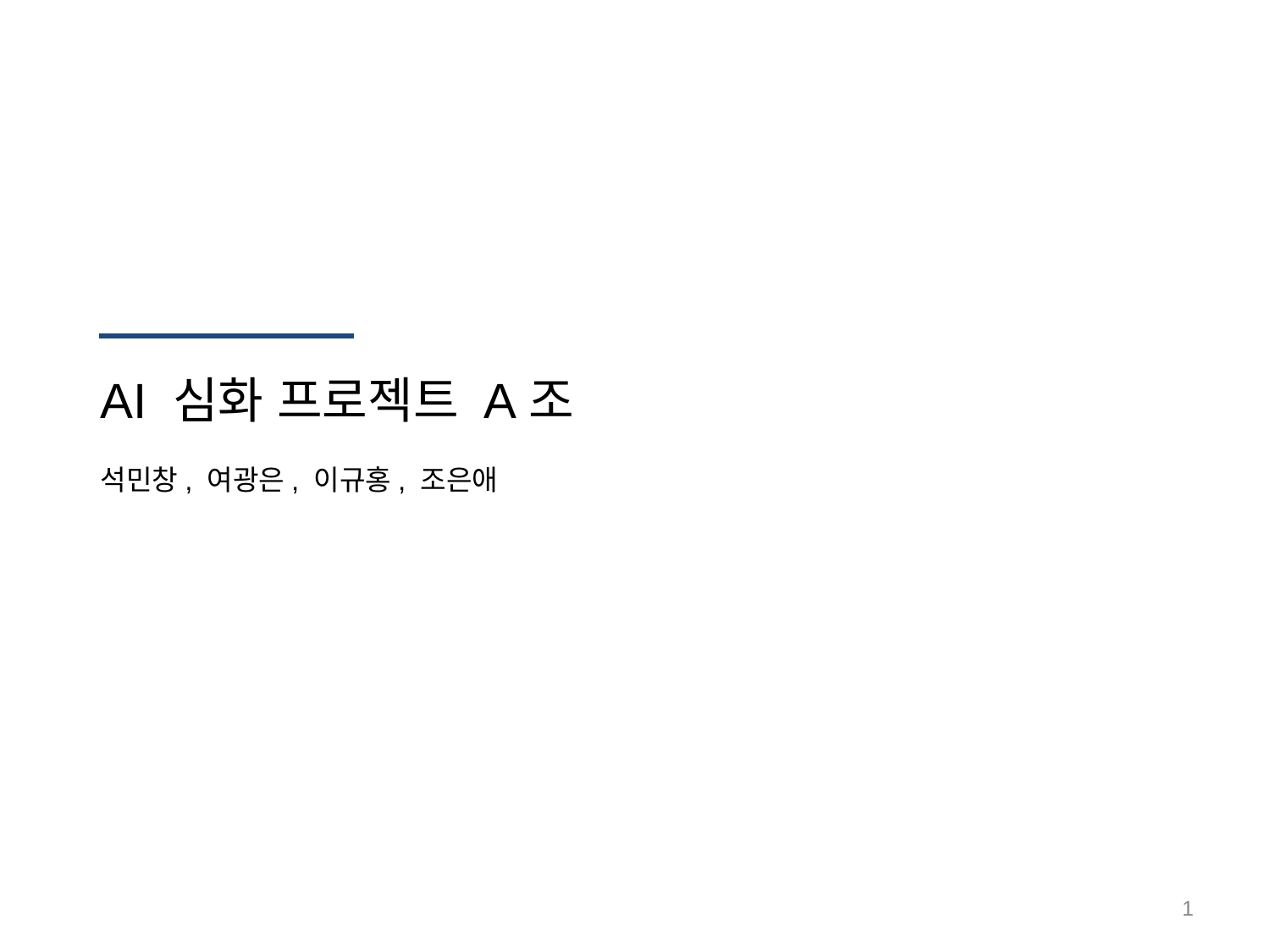

AI 심화 프로젝트 A조
석민창, 여광은, 이규홍, 조은애
1